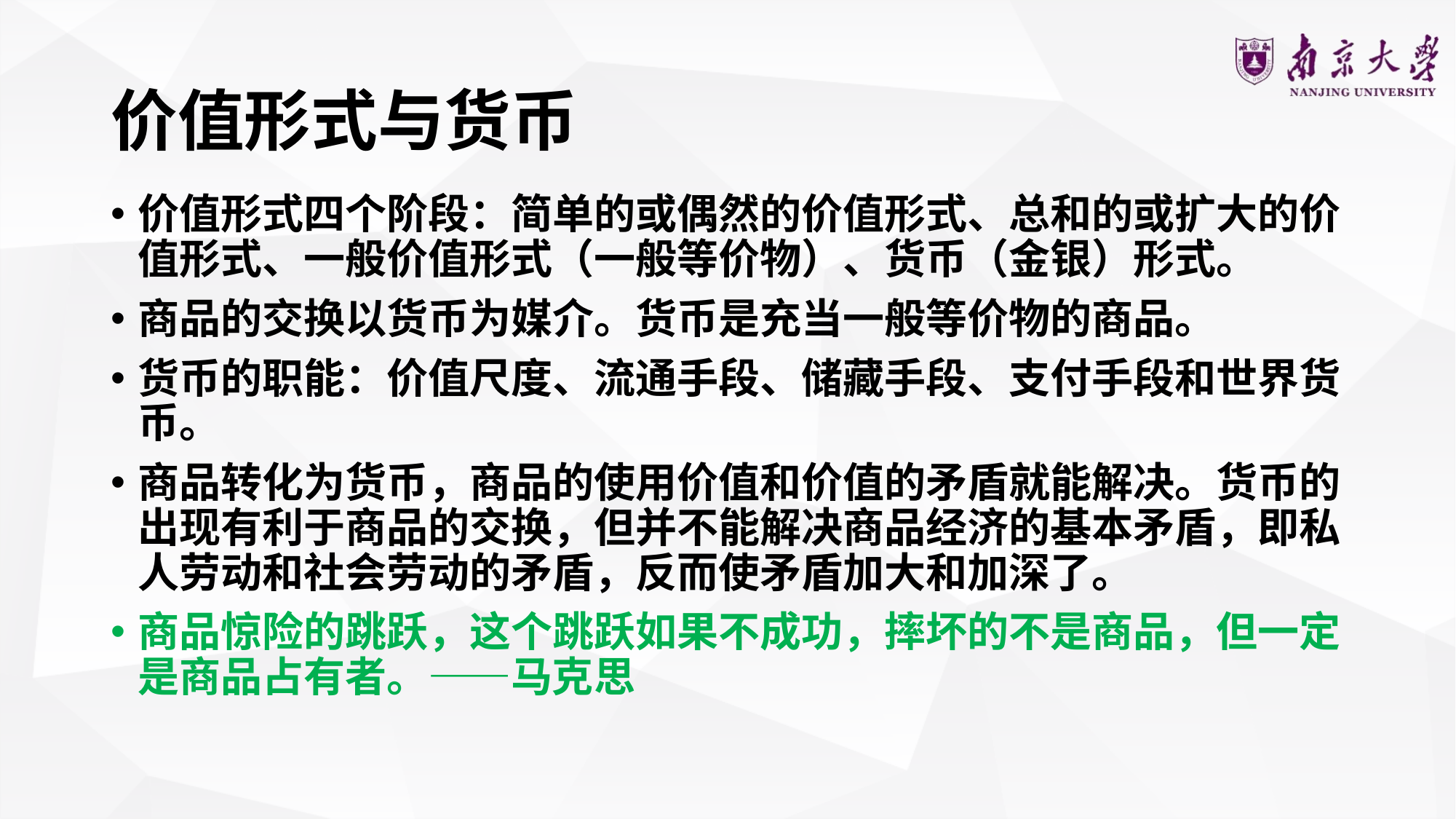

# 价值形式与货币
价值形式四个阶段：简单的或偶然的价值形式、总和的或扩大的价值形式、一般价值形式（一般等价物）、货币（金银）形式。
商品的交换以货币为媒介。货币是充当一般等价物的商品。
货币的职能：价值尺度、流通手段、储藏手段、支付手段和世界货币。
商品转化为货币，商品的使用价值和价值的矛盾就能解决。货币的出现有利于商品的交换，但并不能解决商品经济的基本矛盾，即私人劳动和社会劳动的矛盾，反而使矛盾加大和加深了。
商品惊险的跳跃，这个跳跃如果不成功，摔坏的不是商品，但一定是商品占有者。——马克思